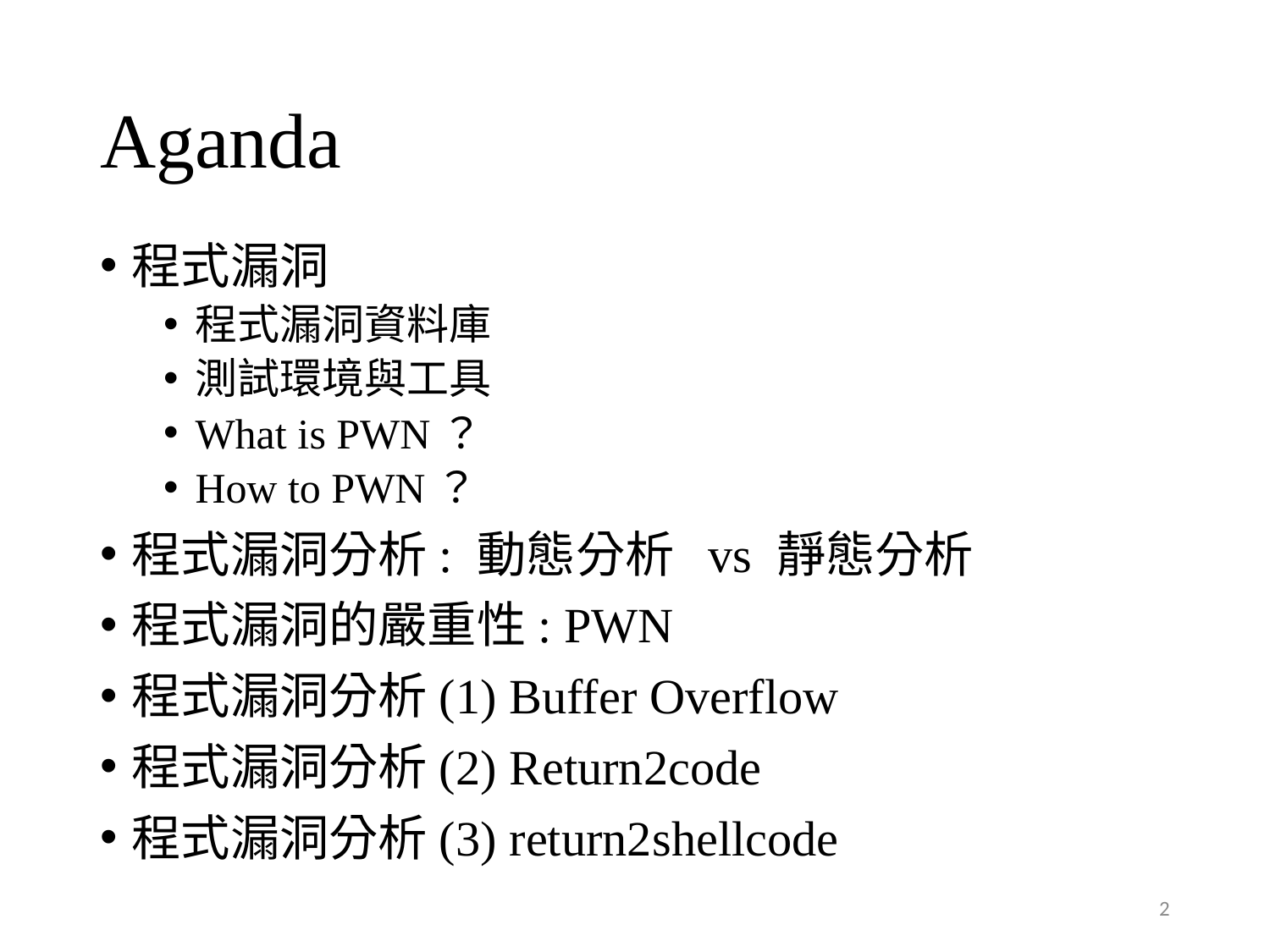

# Aganda
程式漏洞
程式漏洞資料庫
測試環境與工具
What is PWN？
How to PWN？
程式漏洞分析: 動態分析  vs 靜態分析
程式漏洞的嚴重性: PWN
程式漏洞分析(1) Buffer Overflow
程式漏洞分析(2) Return2code
程式漏洞分析(3) return2shellcode

2